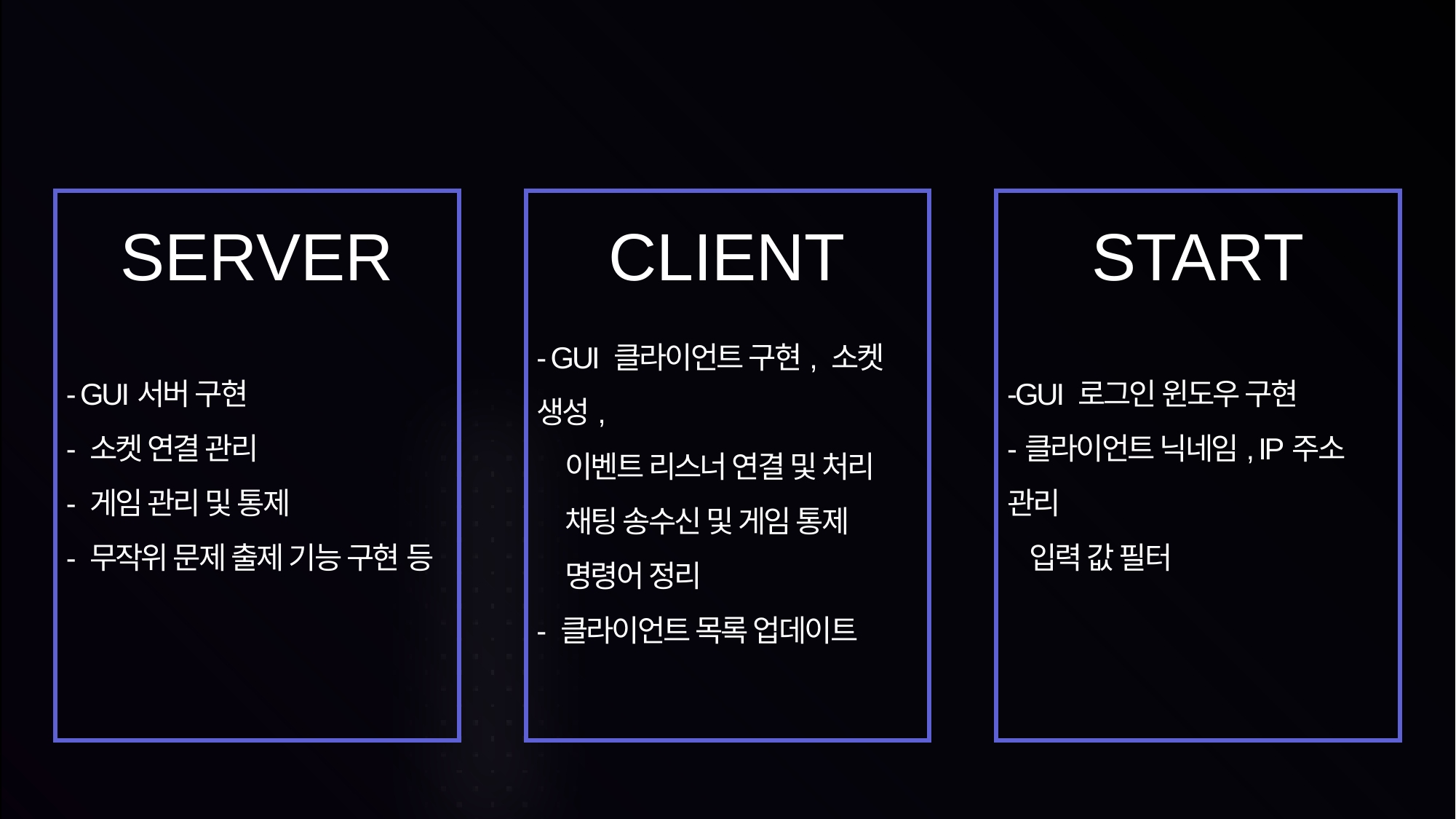

5. 주요 클래스
- GUI서버 구현
- 소켓 연결 관리
- 게임 관리 및 통제
- 무작위 문제 출제 기능 구현 등

- GUI 클라이언트 구현, 소켓 생성,
   이벤트 리스너 연결 및 처리
   채팅 송수신 및 게임 통제
   명령어 정리
- 클라이언트 목록 업데이트
-GUI 로그인 윈도우 구현
-클라이언트 닉네임, IP주소 관리
  입력 값 필터
SERVER
CLIENT
START